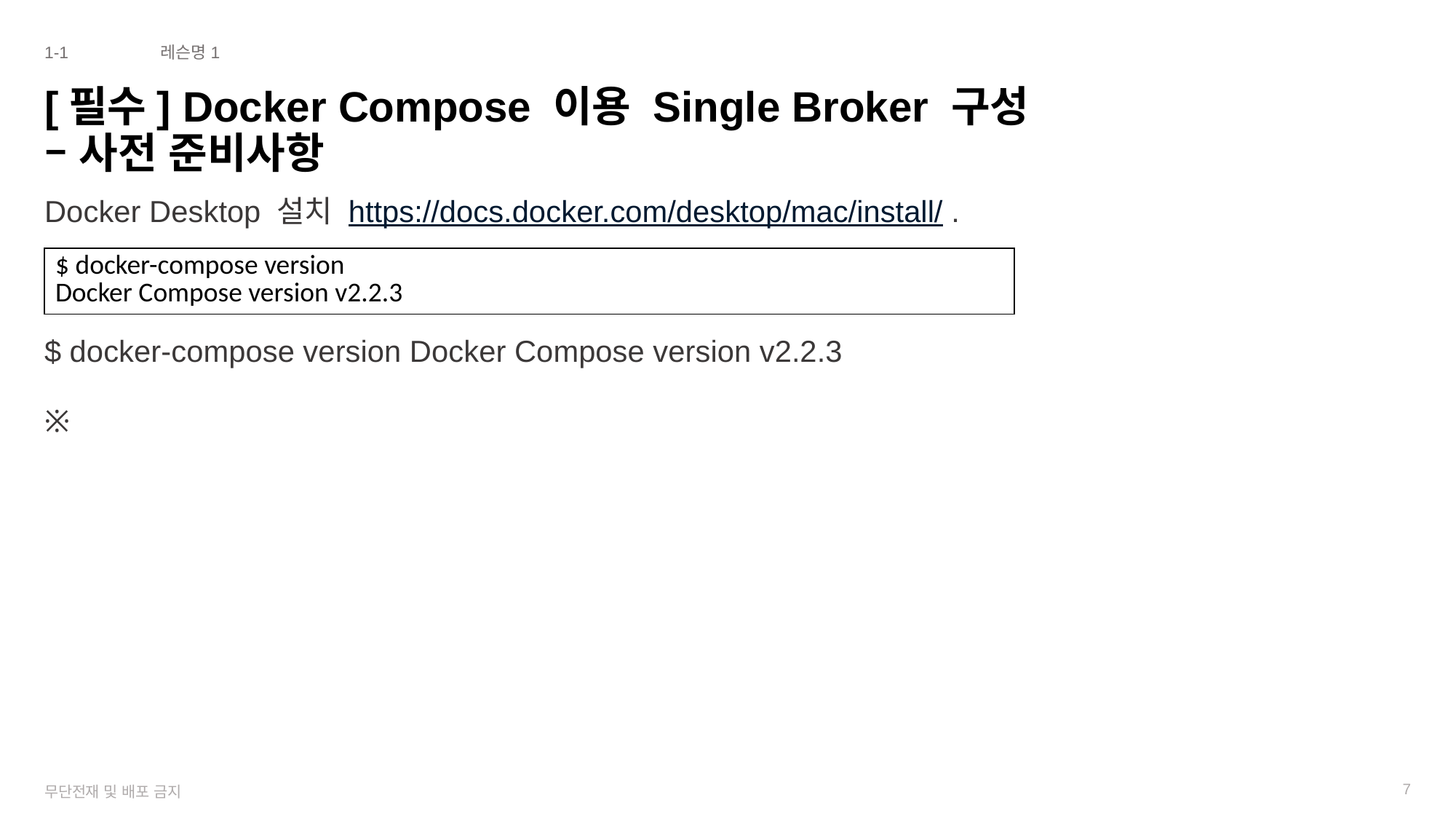

1-1
레슨명1
# [필수] Docker Compose 이용 Single Broker 구성 – 사전 준비사항
Docker Desktop 설치 https://docs.docker.com/desktop/mac/install/ .

$ docker-compose version Docker Compose version v2.2.3
※
| $ docker-compose version Docker Compose version v2.2.3 |
| --- |

7